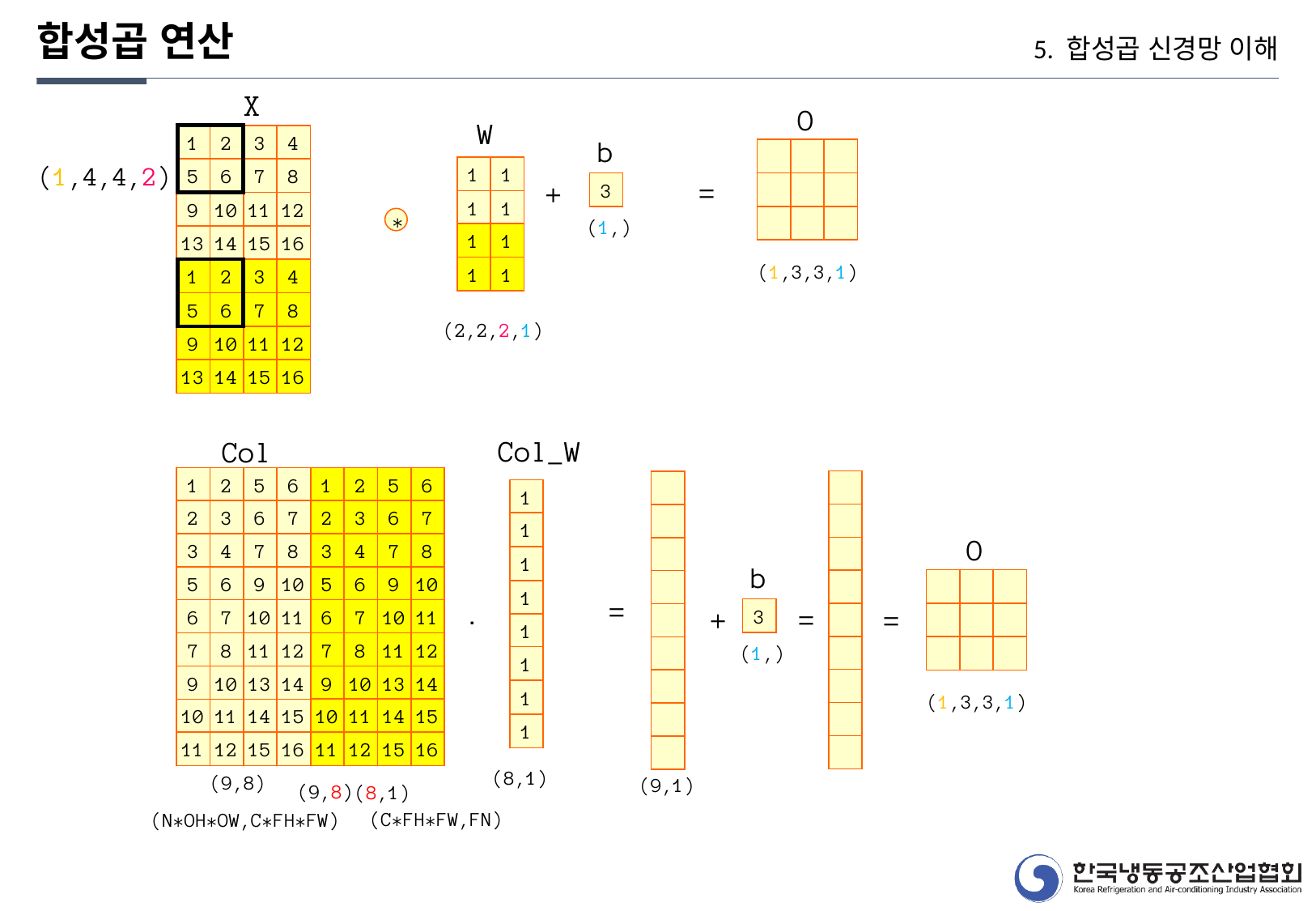

합성곱 연산
5. 합성곱 신경망 이해
X
O
W

1
2
3
4
b

(1,4,4,2)
1
1
5
6
7
8
=
+
3

1
1
9
10
11
12

*
(1,)
1
1
13
14
15
16
(1,3,3,1)
1
1
1

2
3
4
5
6
7
8
(2,2,2,1)
9
10
11
12
13
14
15
16
Col_W
Col
1
2
5
6
1
2
5
6

1
2
3
6
7
2
3
6
7

1
O
3
4
7
8
3
4
7
8

1
b
5
6
9
10
5
6
9
10

1
=
.
=
=
+
3
6
7
10
11
6
7
10
11

1
7
8
11
12
7
8
11
12
(1,)

1
9
10
13
14
9
10
13
14

1
(1,3,3,1)
10
11
14
15
10
11
14
15

1
11
12
15
16
11
12
15
16

(8,1)
(9,8)
(9,1)
(9,8)
(8,1)
(C*FH*FW,FN)
(N*OH*OW,C*FH*FW)